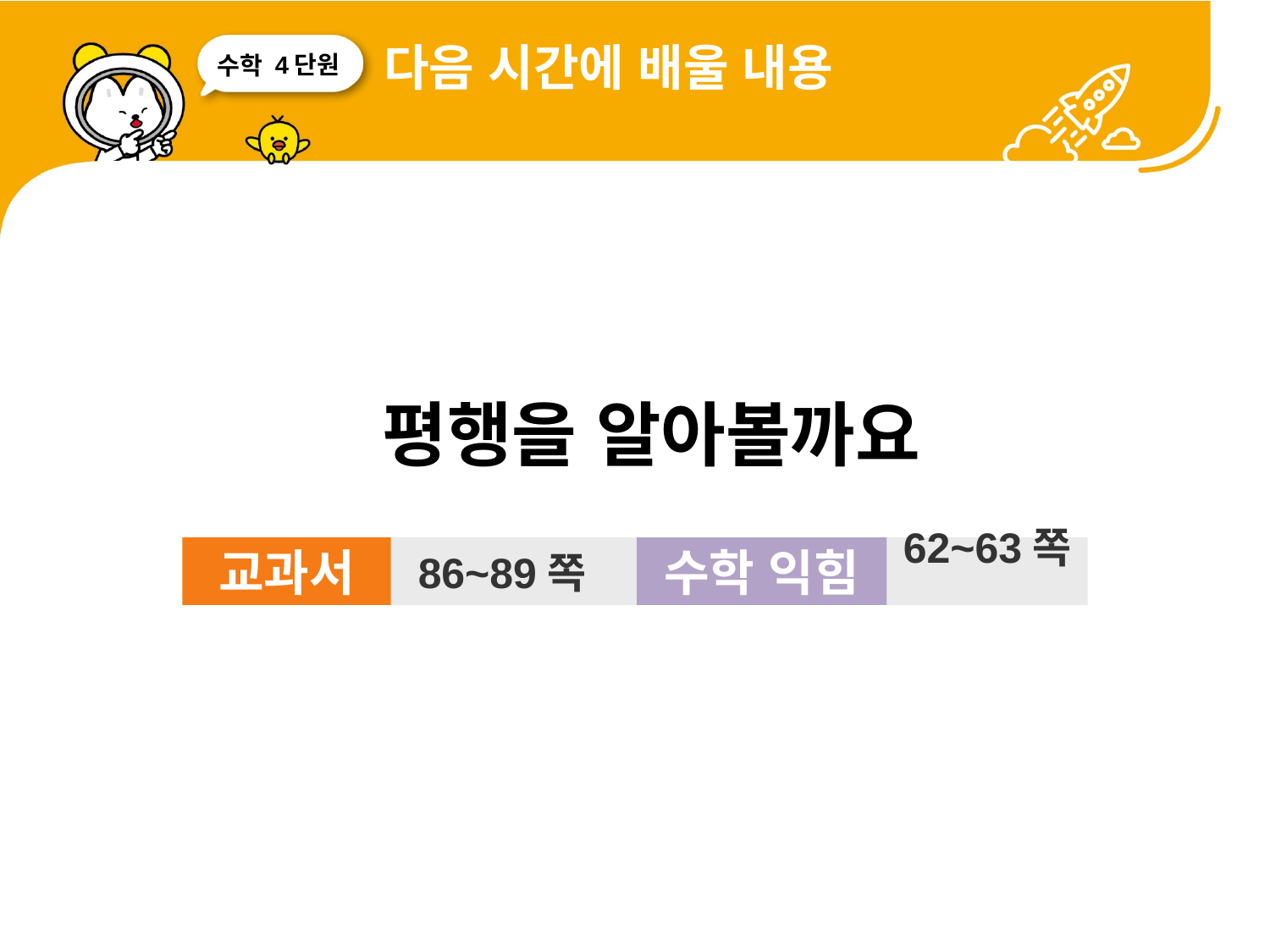

다음 시간에 배울 내용
4단원
 평행을 알아볼까요
교과서
86~89쪽
수학 익힘
62~63쪽